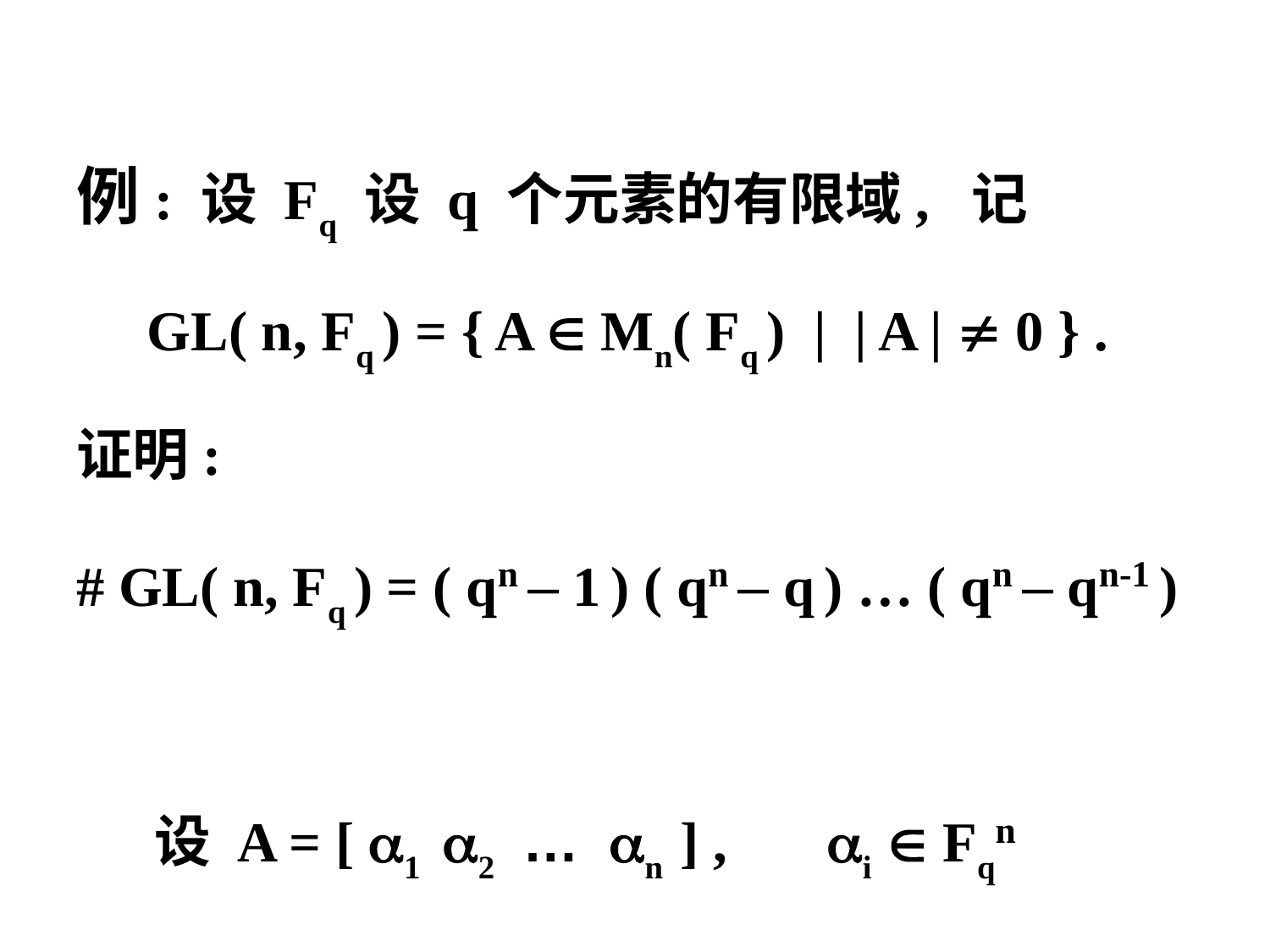

例: 设 Fq 设 q 个元素的有限域,  记
     GL( n, Fq ) = { A ∈ Mn( Fq )  |  | A | ≠ 0 } .
证明:
# GL( n, Fq ) = ( qn – 1 ) ( qn – q ) … ( qn – qn-1 )

     设 A = [ α1  α2  …  αn ] ,       αi  ∈ Fqn